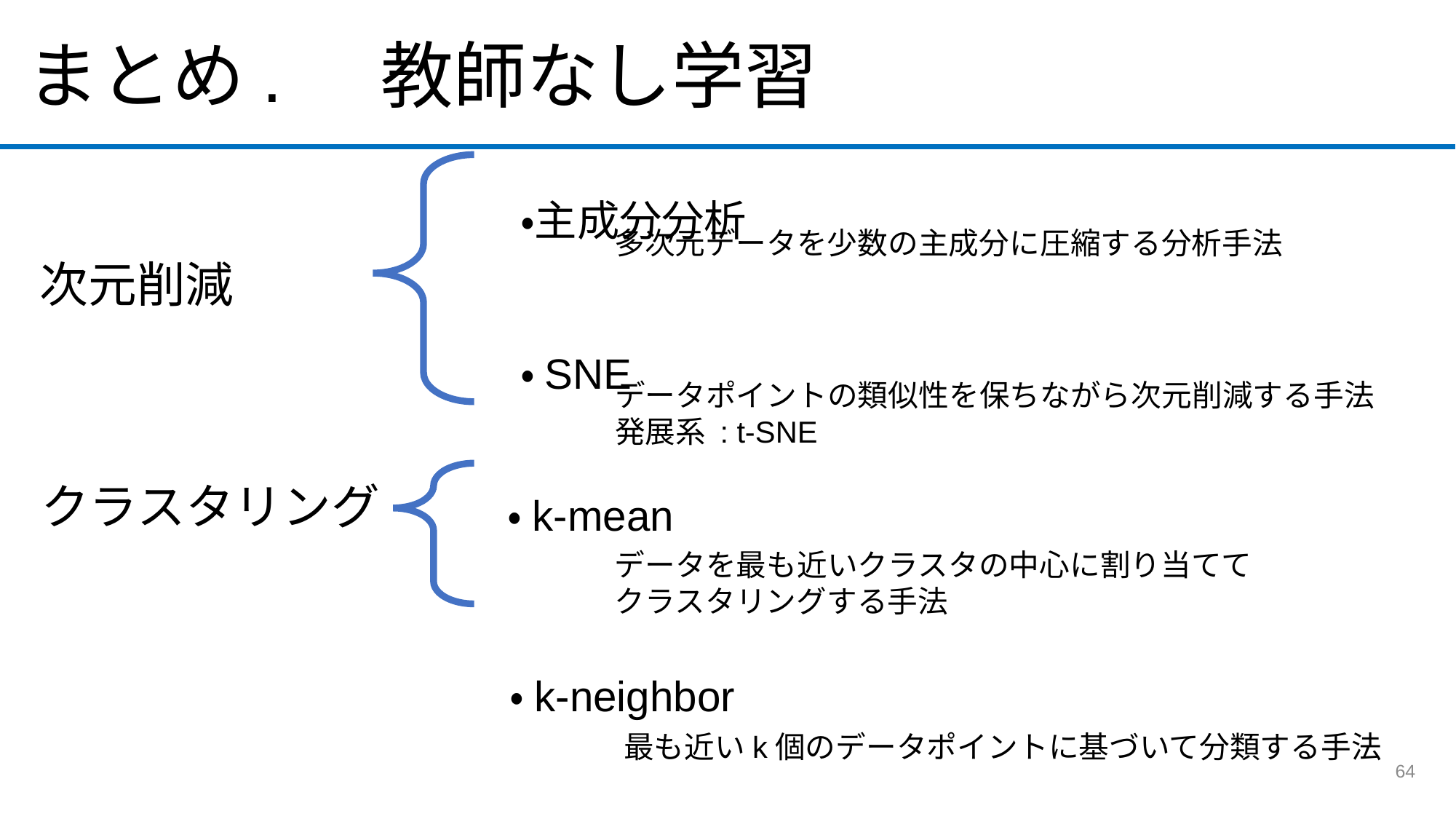

まとめ.    教師なし学習
・主成分分析
・SNE

次元削減
・k-mean

クラスタリング
多次元データを少数の主成分に圧縮する分析手法
データポイントの類似性を保ちながら次元削減する手法
発展系 : t-SNE
データを最も近いクラスタの中心に割り当てて
クラスタリングする手法
・k-neighbor
最も近いk個のデータポイントに基づいて分類する手法
64